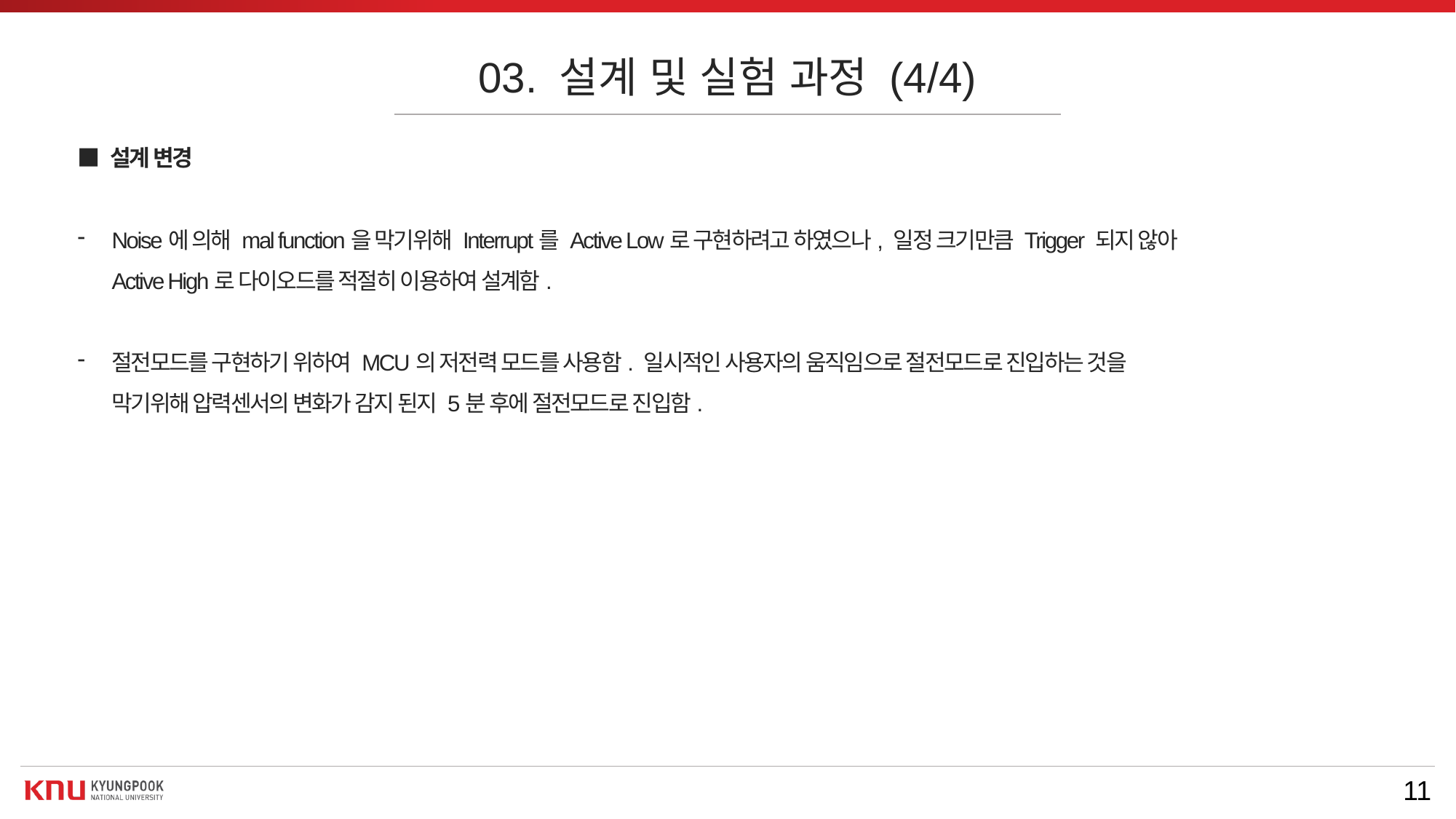

03. 설계 및 실험 과정 (4/4)
■ 설계 변경

Noise에 의해 mal function을 막기위해 Interrupt를 Active Low로 구현하려고 하였으나, 일정 크기만큼 Trigger 되지 않아 Active High로 다이오드를 적절히 이용하여 설계함.

절전모드를 구현하기 위하여 MCU의 저전력 모드를 사용함. 일시적인 사용자의 움직임으로 절전모드로 진입하는 것을 막기위해 압력센서의 변화가 감지 된지 5분 후에 절전모드로 진입함.
11